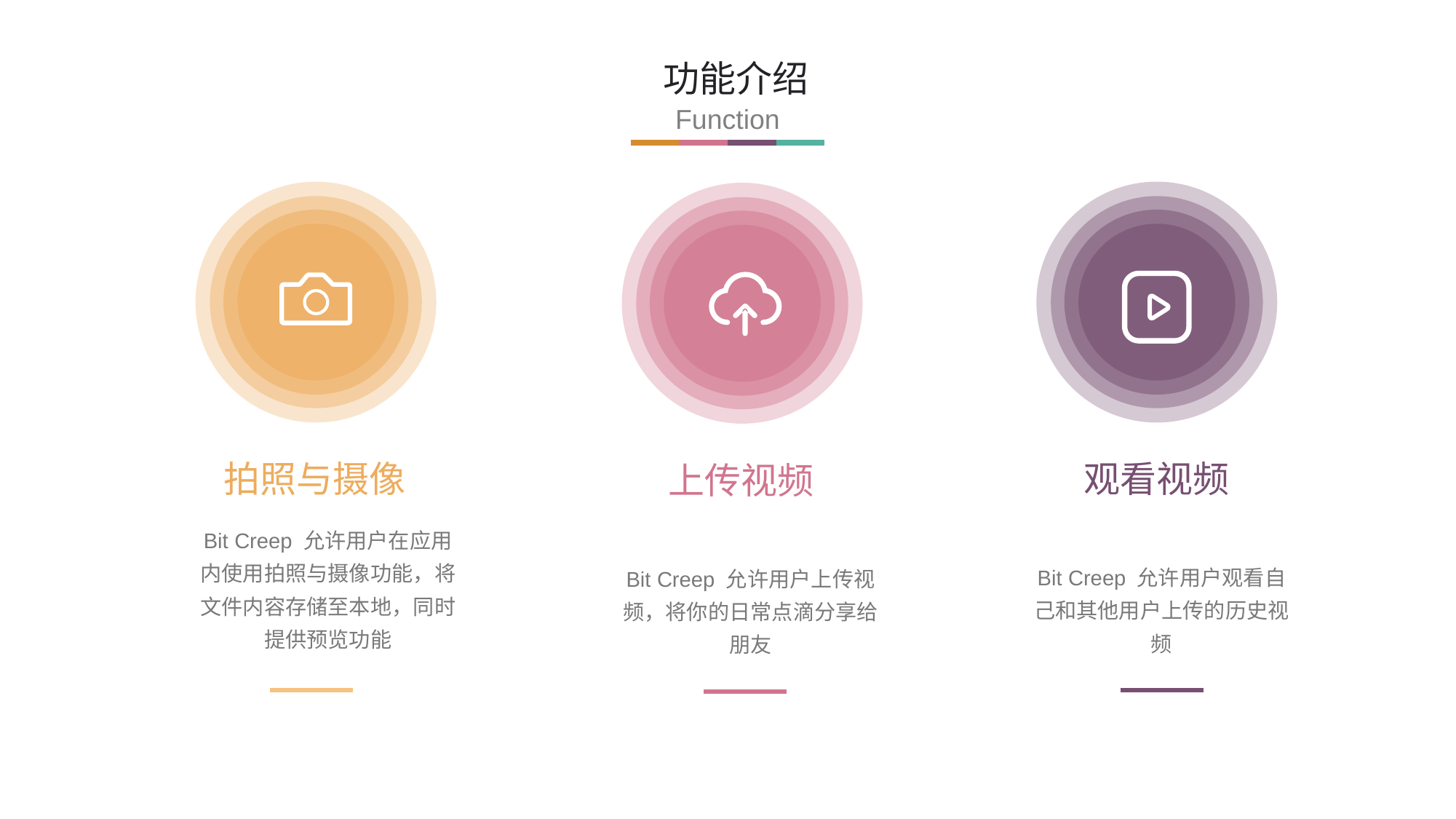

功能介绍
Function

拍照与摄像
观看视频
上传视频
Bit Creep 允许用户在应用内使用拍照与摄像功能，将文件内容存储至本地，同时提供预览功能
Bit Creep 允许用户观看自己和其他用户上传的历史视频
Bit Creep 允许用户上传视频，将你的日常点滴分享给朋友